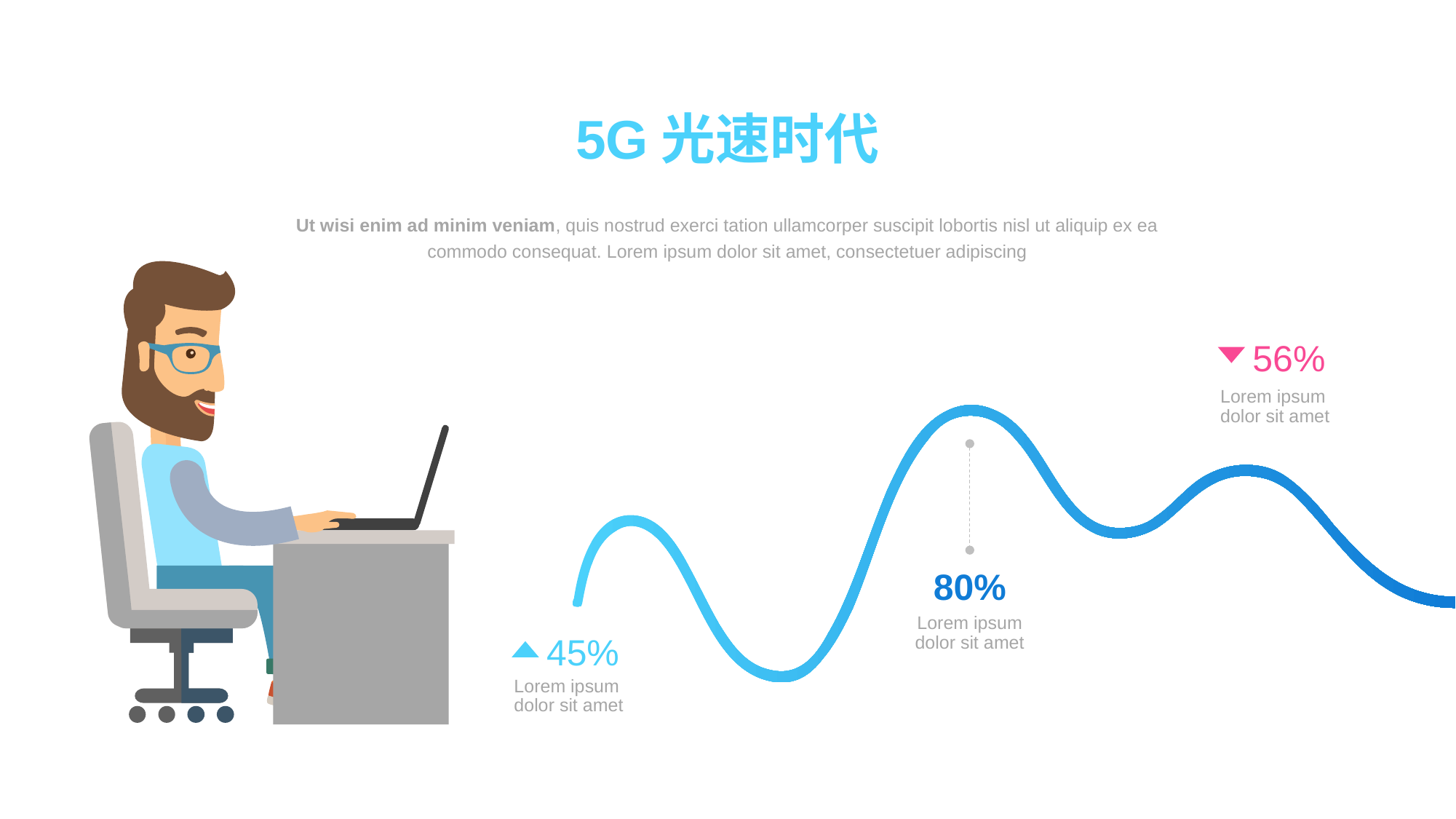

5G光速时代

Ut wisi enim ad minim veniam, quis nostrud exerci tation ullamcorper suscipit lobortis nisl ut aliquip ex ea commodo consequat. Lorem ipsum dolor sit amet, consectetuer adipiscing
e7d195523061f1c0c2b73831c94a3edc981f60e396d3e182073EE1468018468A7F192AE5E5CD515B6C3125F8AF6E4EE646174E8CF0B46FD19828DCE8CDA3B3A044A74F0E769C5FA8CB87AB6FC303C8BA3785FAC64AF542479A9D627658A98852F0A208749ECA4E3907B48D34249BDBBA9D402558235AEB6D1053D26EE1D6817F3B6238E47BB6D773F21E831168612310

56%

Lorem ipsum dolor sit amet

80%
Lorem ipsum dolor sit amet
45%

Lorem ipsum dolor sit amet